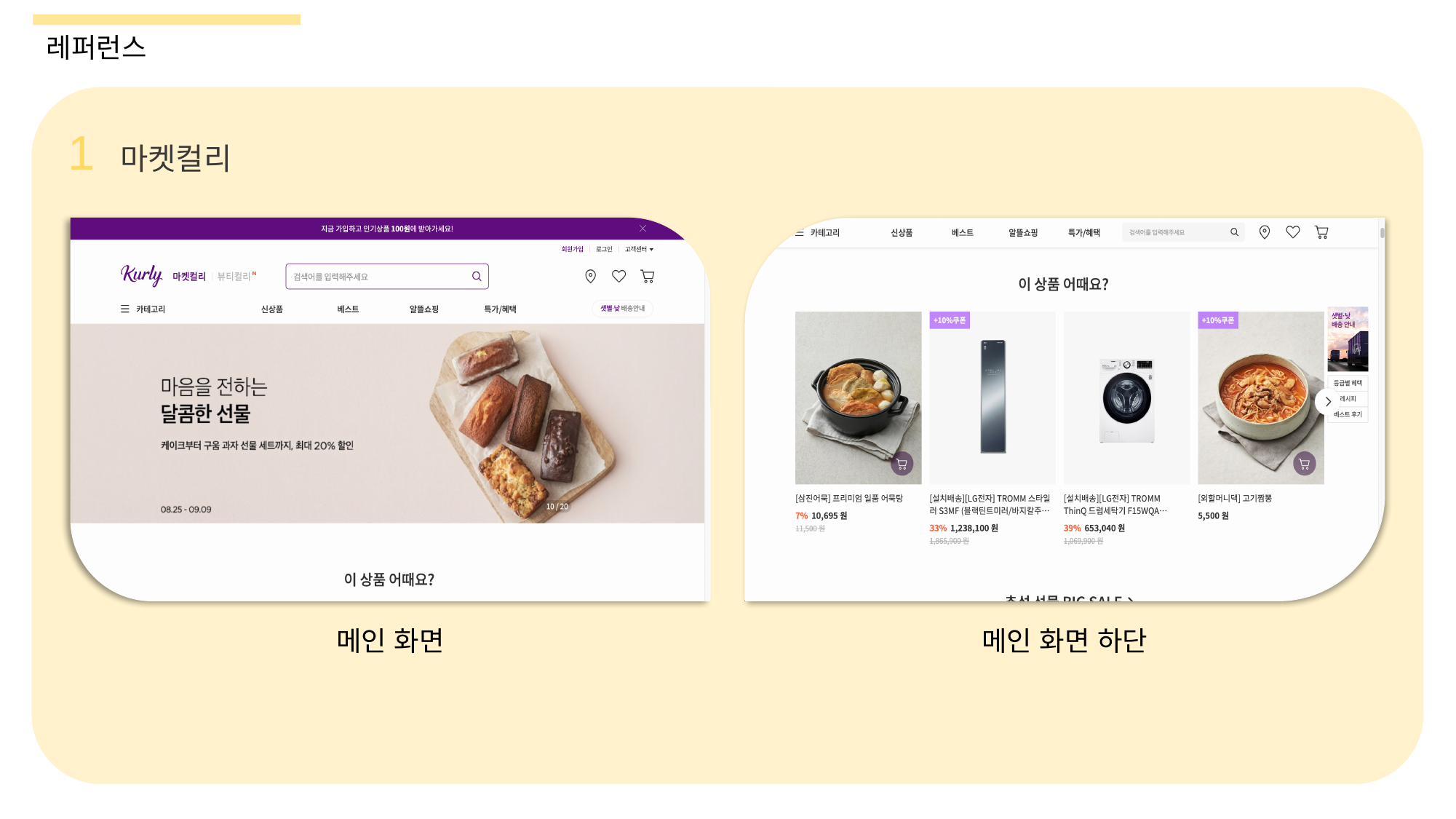

레퍼런스

1 마켓컬리

메인 화면
메인 화면 하단